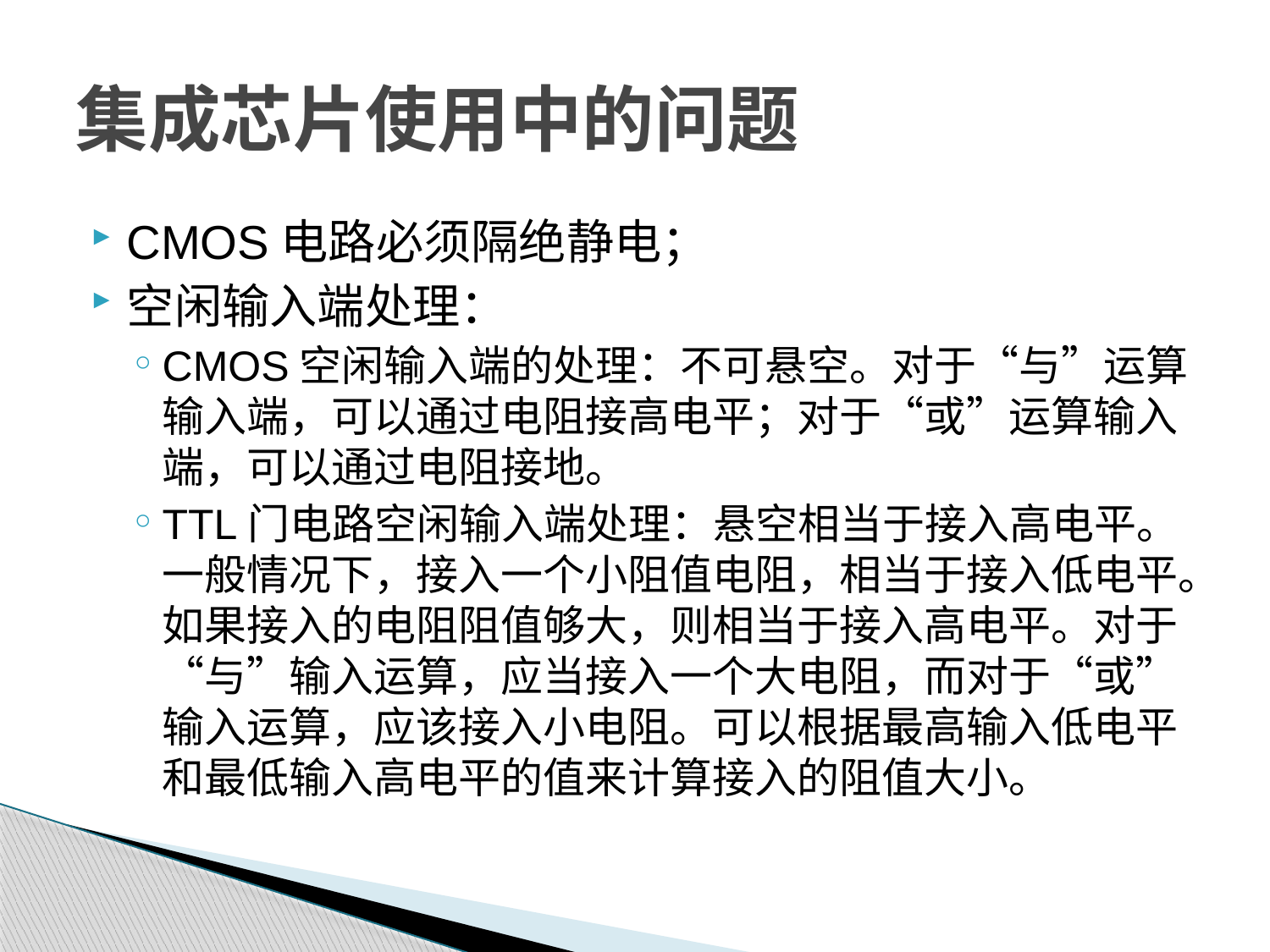

# 集成芯片使用中的问题
CMOS电路必须隔绝静电；
空闲输入端处理：
CMOS空闲输入端的处理：不可悬空。对于“与”运算输入端，可以通过电阻接高电平；对于“或”运算输入端，可以通过电阻接地。
TTL门电路空闲输入端处理：悬空相当于接入高电平。一般情况下，接入一个小阻值电阻，相当于接入低电平。如果接入的电阻阻值够大，则相当于接入高电平。对于“与”输入运算，应当接入一个大电阻，而对于“或”输入运算，应该接入小电阻。可以根据最高输入低电平和最低输入高电平的值来计算接入的阻值大小。